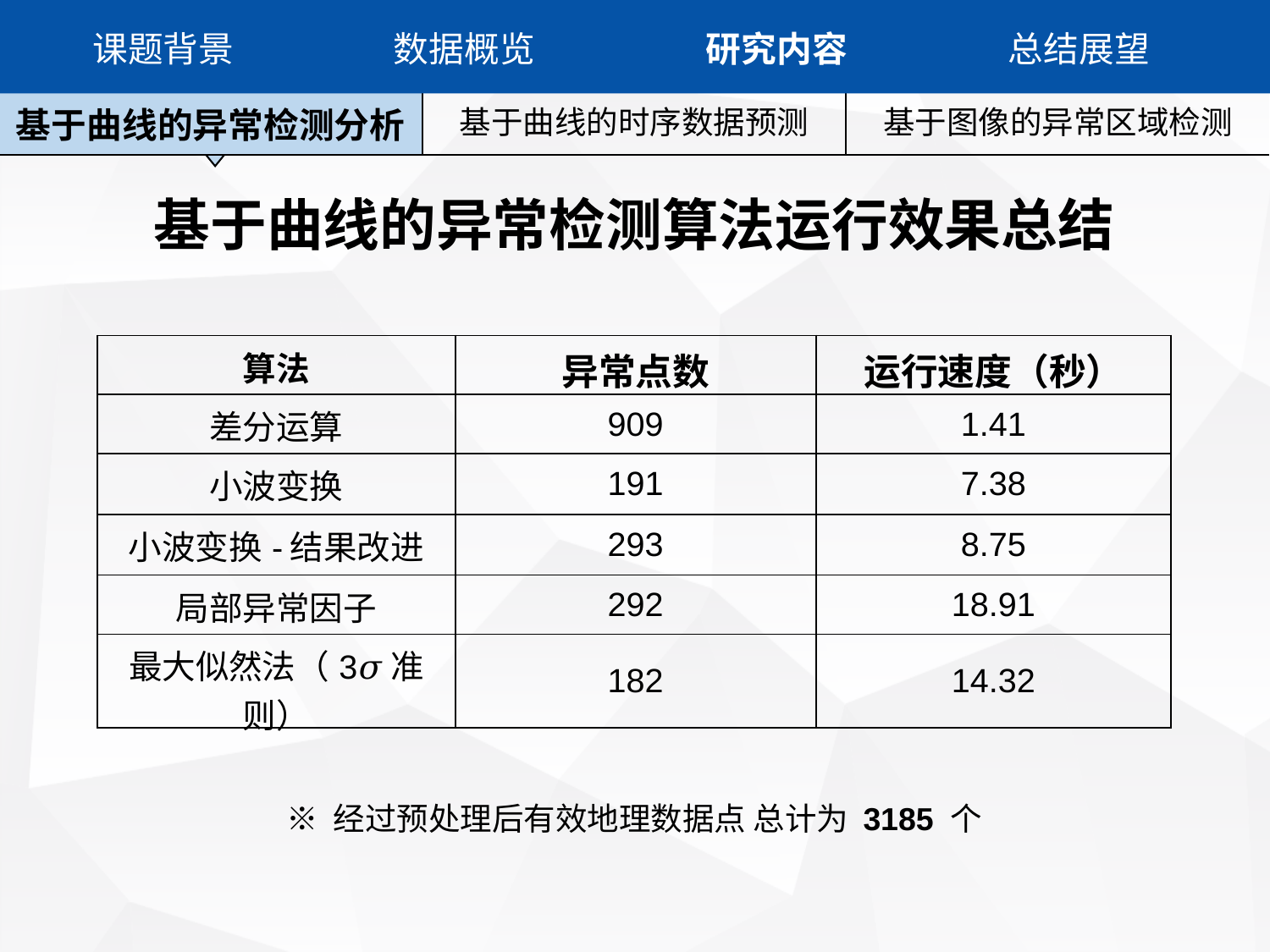

课题背景
数据概览
研究内容
总结展望
| 基于曲线的异常检测分析 | 基于曲线的时序数据预测 | 基于图像的异常区域检测 |
| --- | --- | --- |

基于曲线的异常检测算法运行效果总结
| 算法 | 异常点数 | 运行速度（秒） |
| --- | --- | --- |
| 差分运算 | 909 | 1.41 |
| 小波变换 | 191 | 7.38 |
| 小波变换-结果改进 | 293 | 8.75 |
| 局部异常因子 | 292 | 18.91 |
| 最大似然法（3𝜎准则） | 182 | 14.32 |
※ 经过预处理后有效地理数据点 总计为 3185 个